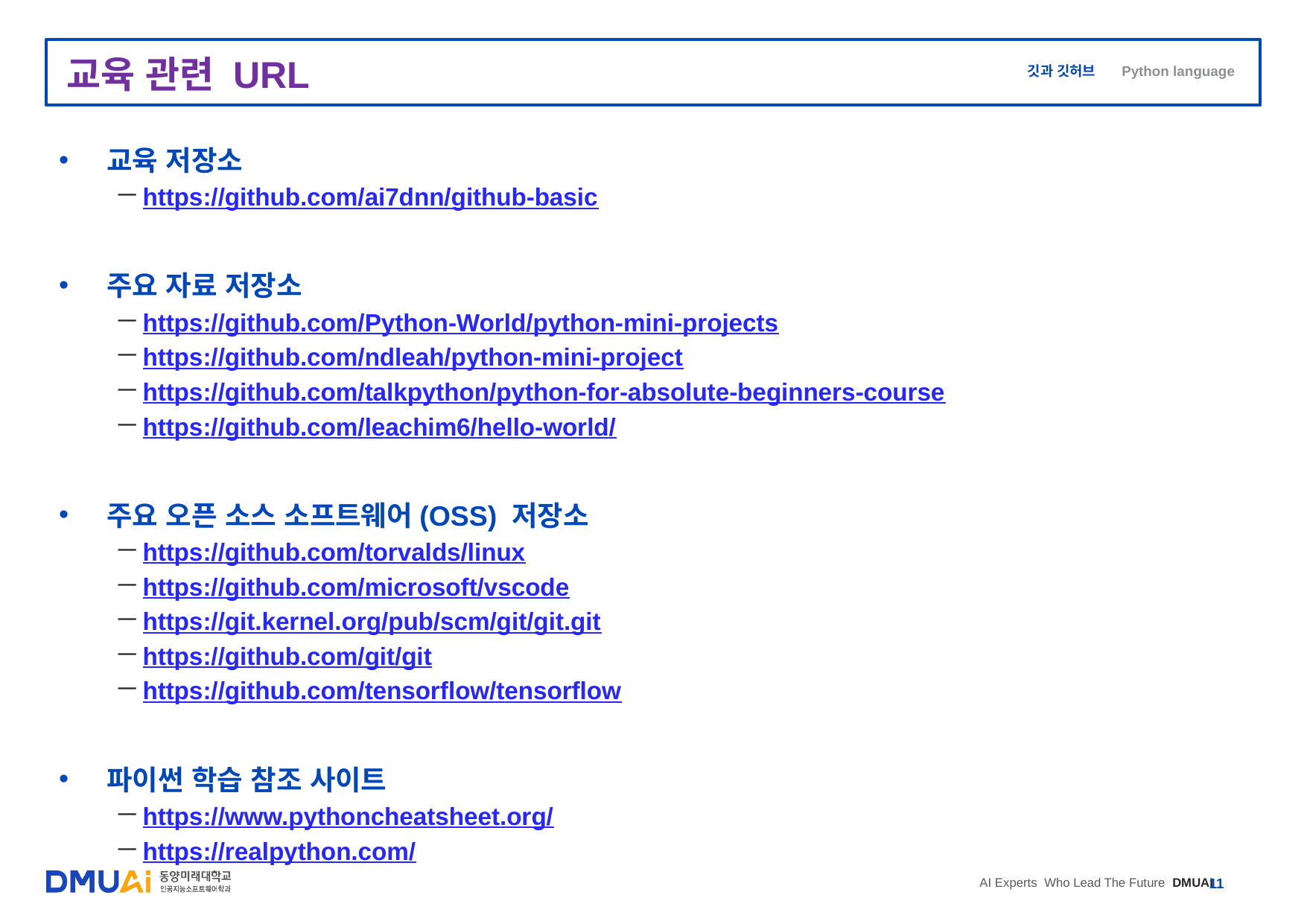

# 교육 관련 URL
교육 저장소
https://github.com/ai7dnn/github-basic

주요 자료 저장소
https://github.com/Python-World/python-mini-projects
https://github.com/ndleah/python-mini-project
https://github.com/talkpython/python-for-absolute-beginners-course
https://github.com/leachim6/hello-world/

주요 오픈 소스 소프트웨어(OSS) 저장소
https://github.com/torvalds/linux
https://github.com/microsoft/vscode
https://git.kernel.org/pub/scm/git/git.git
https://github.com/git/git
https://github.com/tensorflow/tensorflow

파이썬 학습 참조 사이트
https://www.pythoncheatsheet.org/
https://realpython.com/